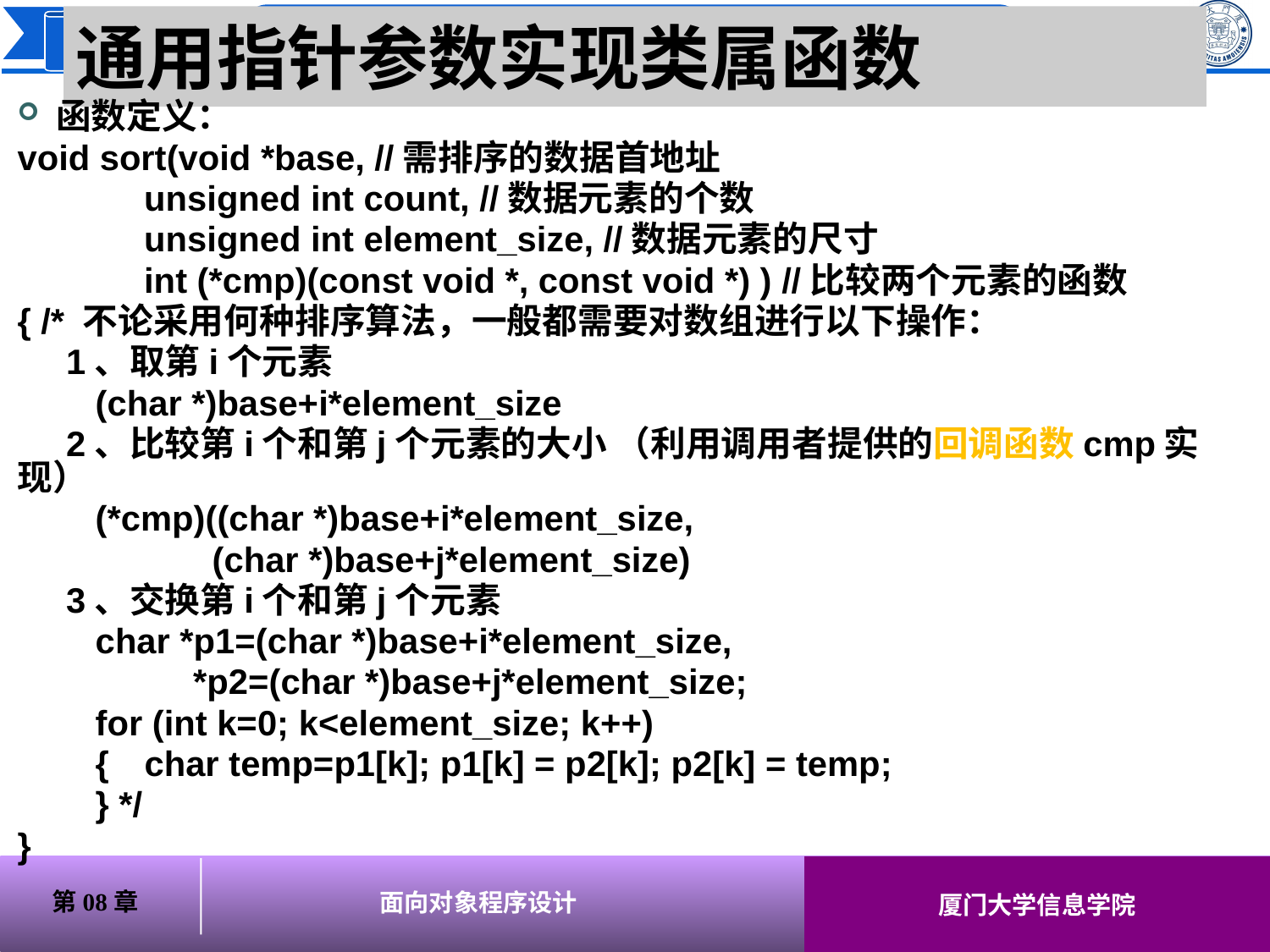

# 通用指针参数实现类属函数
 函数定义：
void sort(void *base, //需排序的数据首地址
             unsigned int count, //数据元素的个数
             unsigned int element_size, //数据元素的尺寸
             int (*cmp)(const void *, const void *) ) //比较两个元素的函数
{ /* 不论采用何种排序算法，一般都需要对数组进行以下操作：
     1、取第i个元素
        (char *)base+i*element_size
     2、比较第i个和第j个元素的大小 （利用调用者提供的回调函数cmp实现）
        (*cmp)((char *)base+i*element_size,
                    (char *)base+j*element_size)
     3、交换第i个和第j个元素
        char *p1=(char *)base+i*element_size,
	     *p2=(char *)base+j*element_size;
        for (int k=0; k<element_size; k++)
        {	char temp=p1[k]; p1[k] = p2[k]; p2[k] = temp;
        } */
}